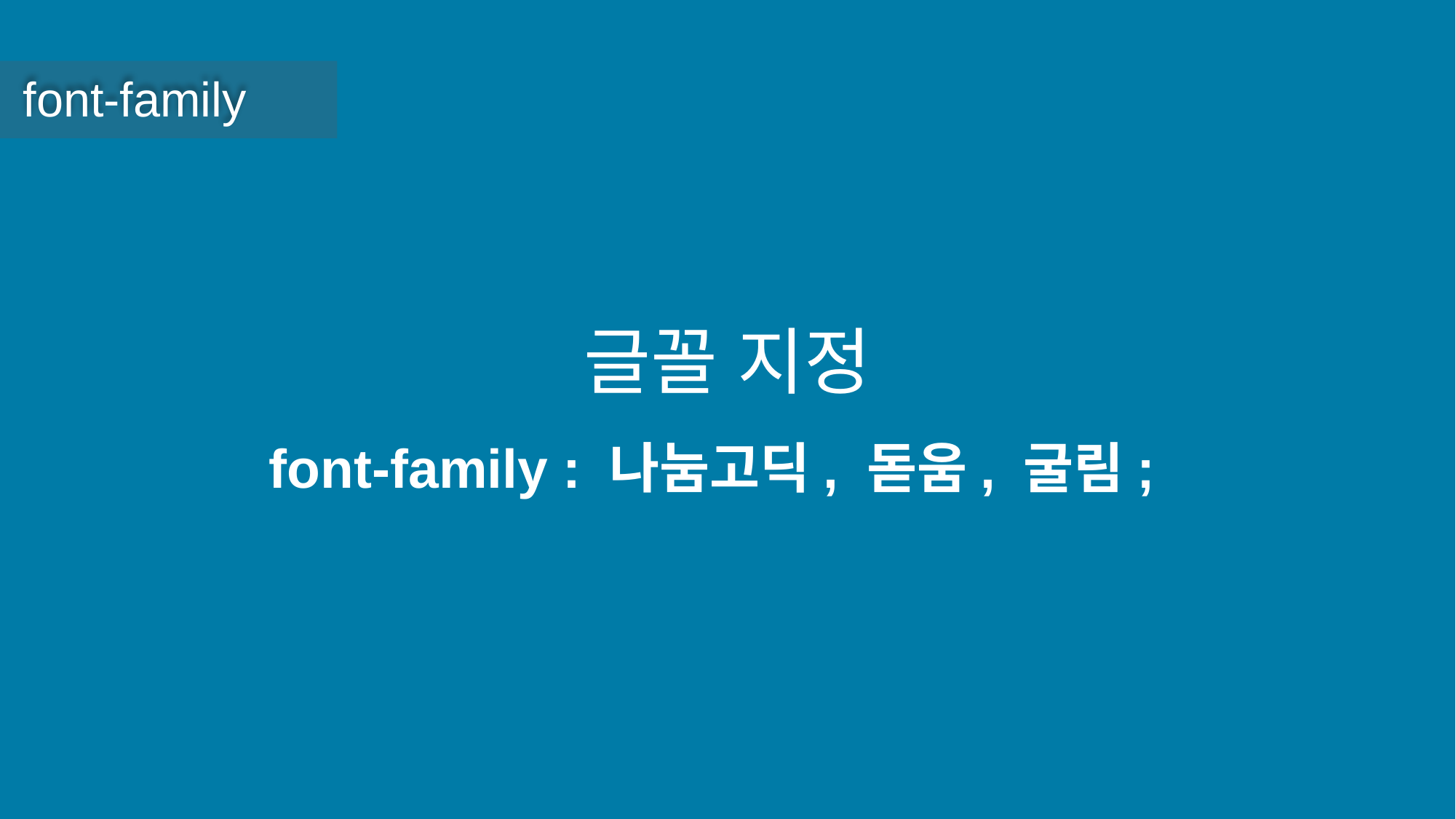

font-family
글꼴 지정
font-family : 나눔고딕, 돋움, 굴림;